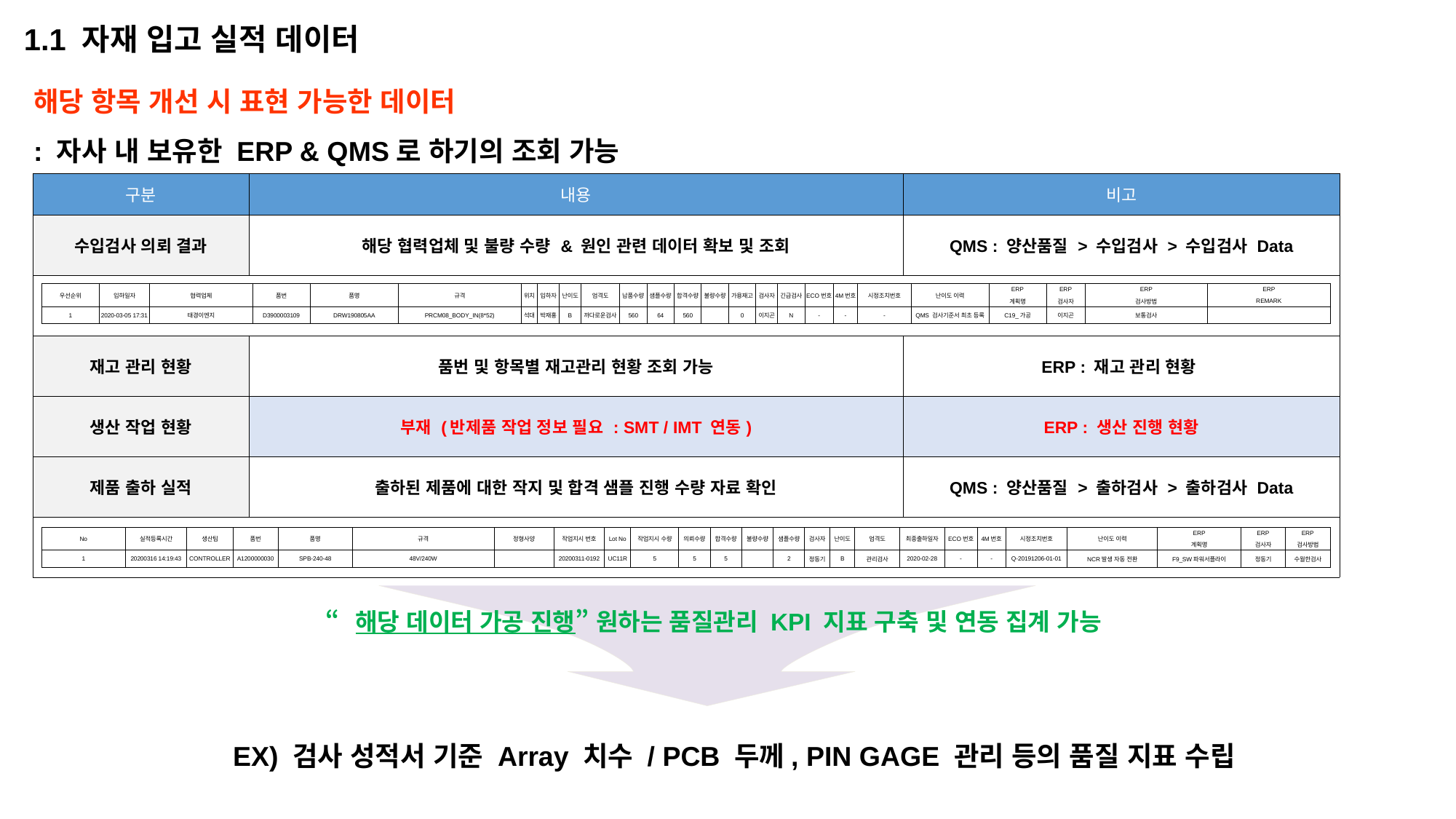

1.1 자재 입고 실적 데이터
해당 항목 개선 시 표현 가능한 데이터
: 자사 내 보유한 ERP & QMS로 하기의 조회 가능
| 구분 | 내용 | 비고 |
| --- | --- | --- |
| 수입검사 의뢰 결과 | 해당 협력업체 및 불량 수량 & 원인 관련 데이터 확보 및 조회 | QMS : 양산품질 > 수입검사 > 수입검사 Data |
|  |  |  |
| 재고 관리 현황 | 품번 및 항목별 재고관리 현황 조회 가능 | ERP : 재고 관리 현황 |
| 생산 작업 현황 | 부재 (반제품 작업 정보 필요 : SMT / IMT 연동) | ERP : 생산 진행 현황 |
| 제품 출하 실적 | 출하된 제품에 대한 작지 및 합격 샘플 진행 수량 자료 확인 | QMS : 양산품질 > 출하검사 > 출하검사 Data |
|  |  |  |
| 우선순위 | 입하일자 | 협력업체 | 품번 | 품명 | 규격 | 위치 | 입하자 | 난이도 | 엄격도 | 납품수량 | 샘플수량 | 합격수량 | 불량수량 | 가용재고 | 검사자 | 긴급검사 | ECO번호 | 4M번호 | 시정조치번호 | 난이도 이력 | ERP | ERP | ERP | ERP |
| --- | --- | --- | --- | --- | --- | --- | --- | --- | --- | --- | --- | --- | --- | --- | --- | --- | --- | --- | --- | --- | --- | --- | --- | --- |
|  |  |  |  |  |  |  |  |  |  |  |  |  |  |  |  |  |  |  |  |  | 계획명 | 검사자 | 검사방법 | REMARK |
| 1 | 2020-03-05 17:31 | 태경이엔지 | D3900003109 | DRW190805AA | PRCM08\_BODY\_IN(8\*52) | 석대 | 박재홍 | B | 까다로운검사 | 560 | 64 | 560 |  | 0 | 이지곤 | N | - | - | - | QMS 검사기준서 최초 등록 | C19\_가공 | 이지곤 | 보통검사 |  |
| No | 실적등록시간 | 생산팀 | 품번 | 품명 | 규격 | 정형사양 | 작업지시 번호 | Lot No | 작업지시 수량 | 의뢰수량 | 합격수량 | 불량수량 | 샘플수량 | 검사자 | 난이도 | 엄격도 | 최종출하일자 | ECO번호 | 4M번호 | 시정조치번호 | 난이도 이력 | ERP | ERP | ERP |
| --- | --- | --- | --- | --- | --- | --- | --- | --- | --- | --- | --- | --- | --- | --- | --- | --- | --- | --- | --- | --- | --- | --- | --- | --- |
|  |  |  |  |  |  |  |  |  |  |  |  |  |  |  |  |  |  |  |  |  |  | 계획명 | 검사자 | 검사방법 |
| 1 | 20200316 14:19:43 | CONTROLLER | A1200000030 | SPB-240-48 | 48V/240W |  | 20200311-0192 | UC11R | 5 | 5 | 5 |  | 2 | 정동기 | B | 관리검사 | 2020-02-28 | - | - | Q-20191206-01-01 | NCR발생 자동 전환 | F9\_SW파워서플라이 | 정동기 | 수월한검사 |

“해당 데이터 가공 진행” 원하는 품질관리 KPI 지표 구축 및 연동 집계 가능
EX) 검사 성적서 기준 Array 치수 / PCB 두께, PIN GAGE 관리 등의 품질 지표 수립